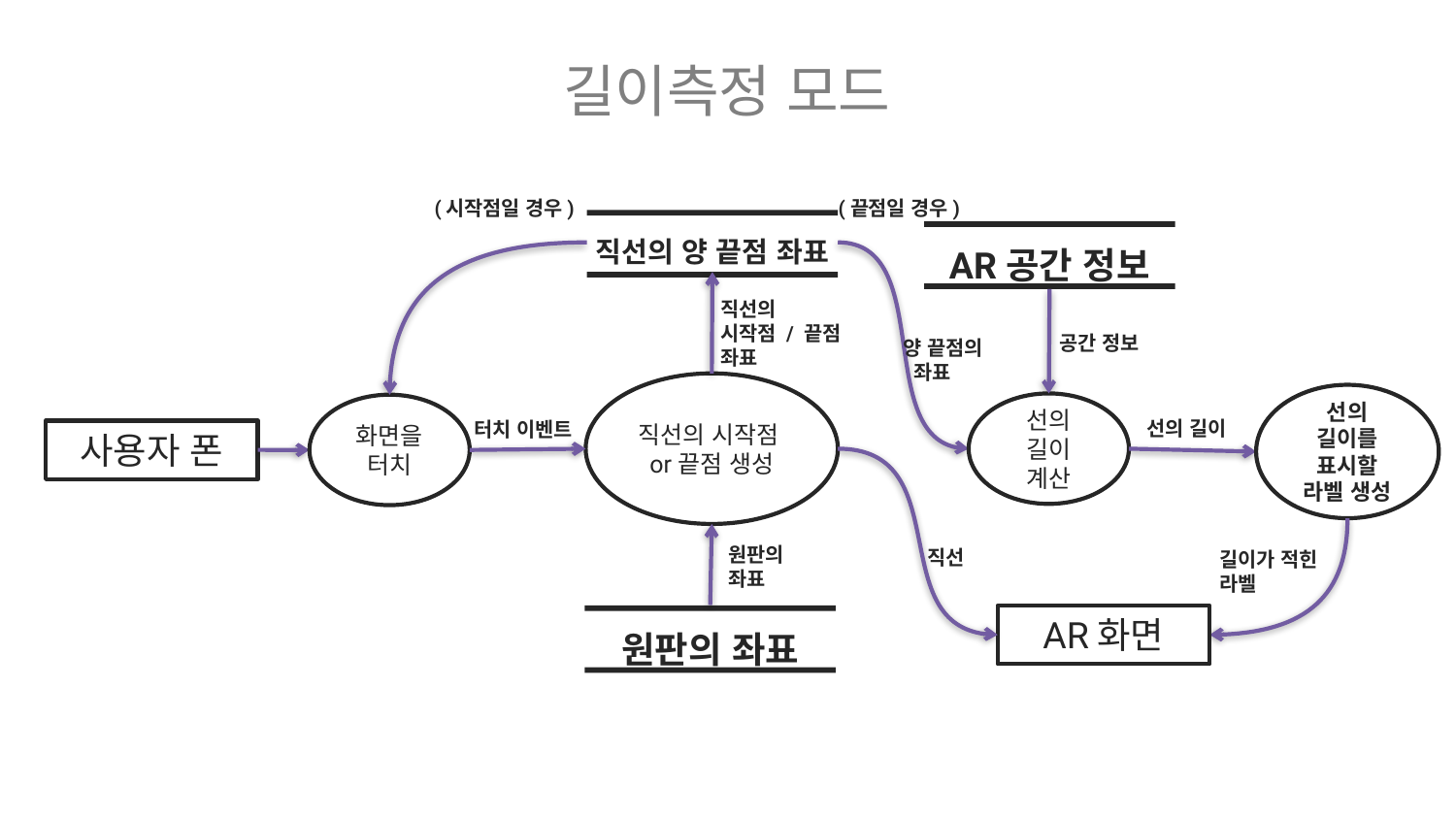

길이측정 모드
(끝점일 경우)
(시작점일 경우)

직선의 양 끝점 좌표

AR공간 정보

직선의
시작점 / 끝점
좌표
공간 정보
양 끝점의
 좌표
직선의 시작점or끝점 생성
선의 길이를 표시할 라벨 생성
선의 길이 계산
화면을 터치
선의 길이
터치 이벤트
사용자 폰
원판의
좌표
직선
길이가 적힌
라벨
원판의 좌표

AR화면